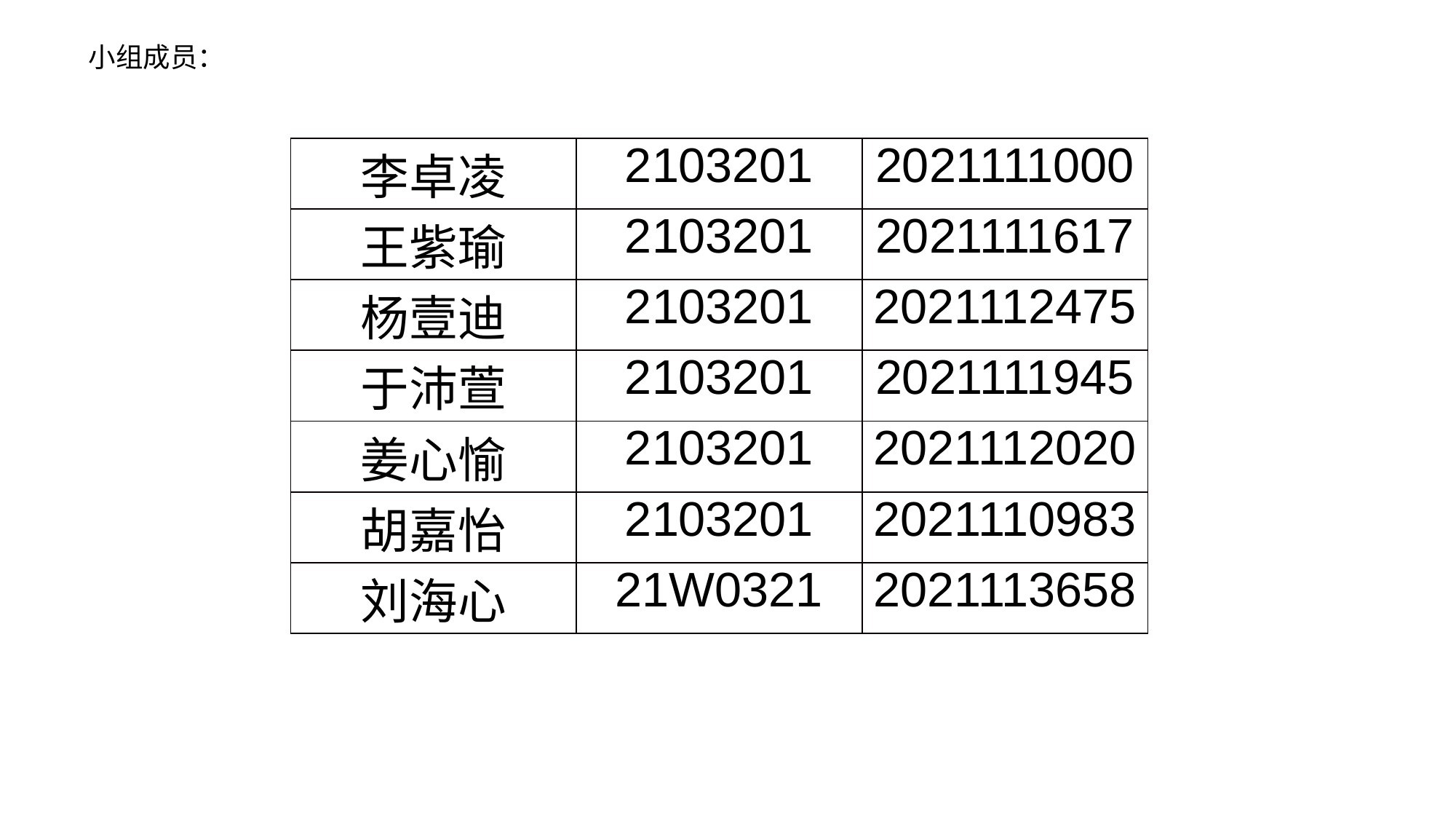

小组成员：
| 李卓凌 | 2103201 | 2021111000 |
| --- | --- | --- |
| 王紫瑜 | 2103201 | 2021111617 |
| 杨壹迪 | 2103201 | 2021112475 |
| 于沛萱 | 2103201 | 2021111945 |
| 姜心愉 | 2103201 | 2021112020 |
| 胡嘉怡 | 2103201 | 2021110983 |
| 刘海心 | 21W0321 | 2021113658 |